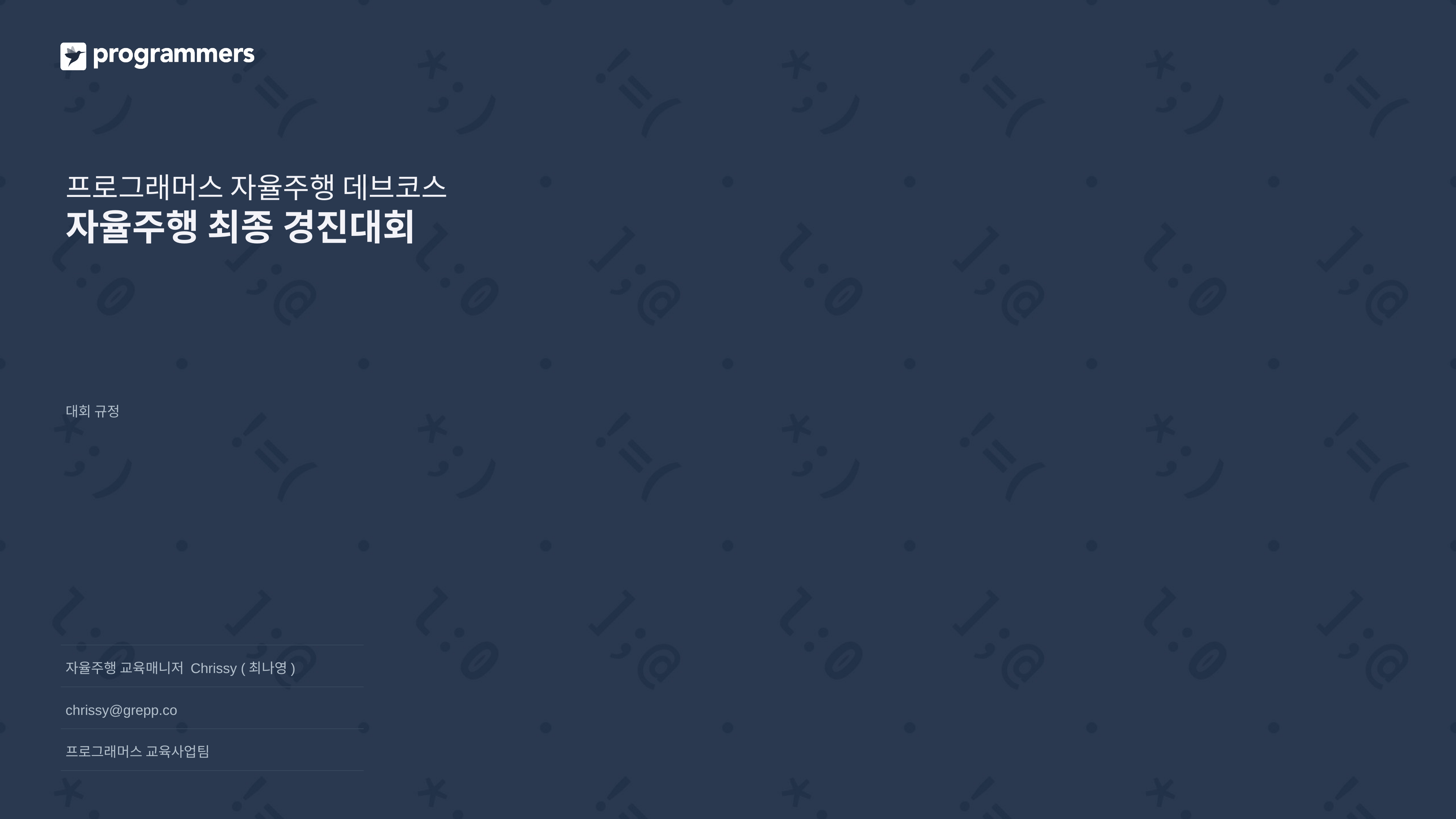

프로그래머스 자율주행 데브코스
자율주행 최종 경진대회
대회 규정
자율주행 교육매니저 Chrissy (최나영)
chrissy@grepp.co
프로그래머스 교육사업팀